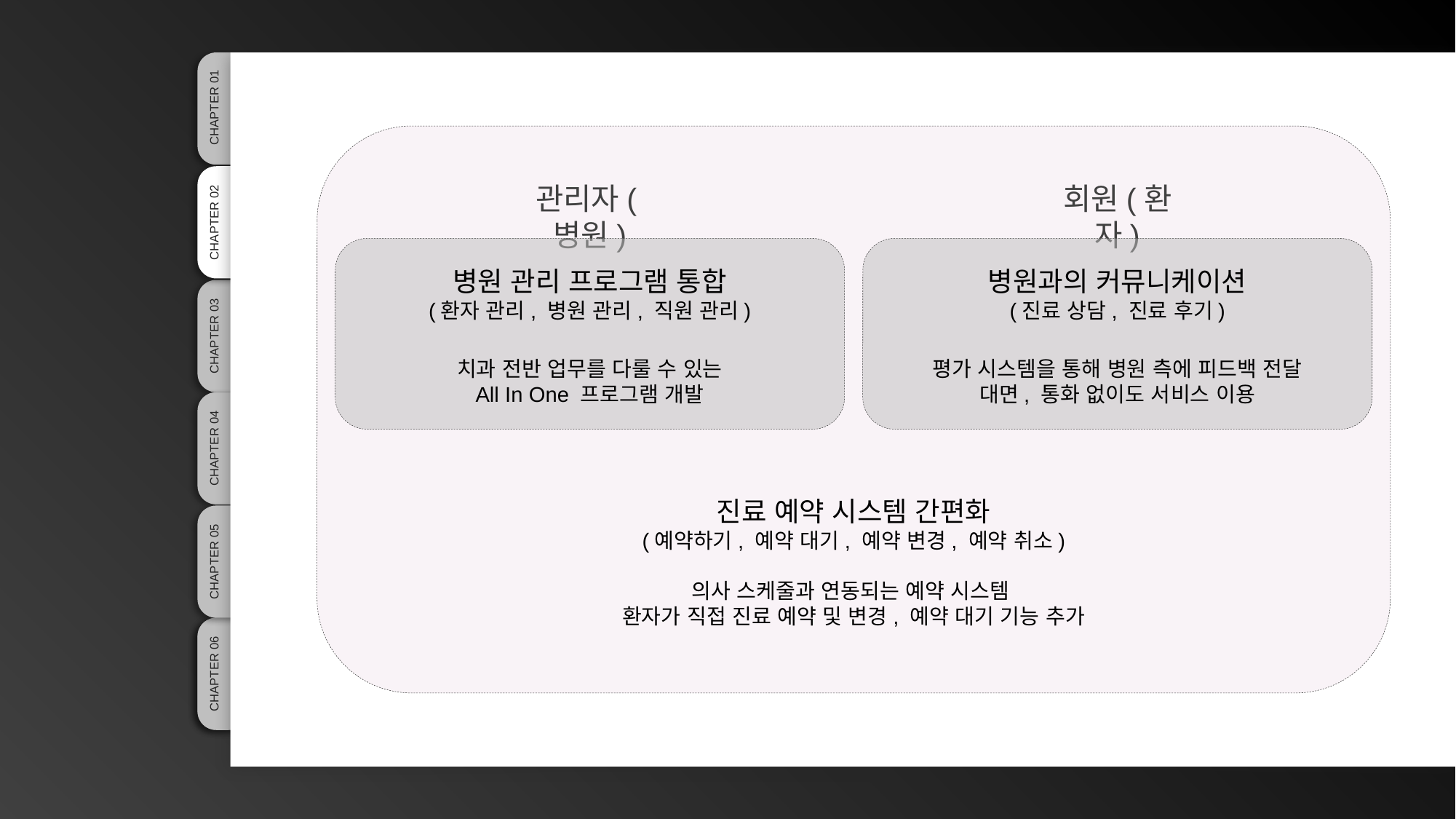

02 |
기획의도

CHAPTER 01

관리자(병원)
회원(환자)
CHAPTER 02

병원 관리 프로그램 통합
(환자 관리, 병원 관리, 직원 관리)

치과 전반 업무를 다룰 수 있는
All In One 프로그램 개발

병원과의 커뮤니케이션
(진료 상담, 진료 후기)

평가 시스템을 통해 병원 측에 피드백 전달
대면, 통화 없이도 서비스 이용

CHAPTER 03

CHAPTER 04
진료 예약 시스템 간편화
(예약하기, 예약 대기, 예약 변경, 예약 취소)

의사 스케줄과 연동되는 예약 시스템
환자가 직접 진료 예약 및 변경, 예약 대기 기능 추가

CHAPTER 05

CHAPTER 05
CHAPTER 06